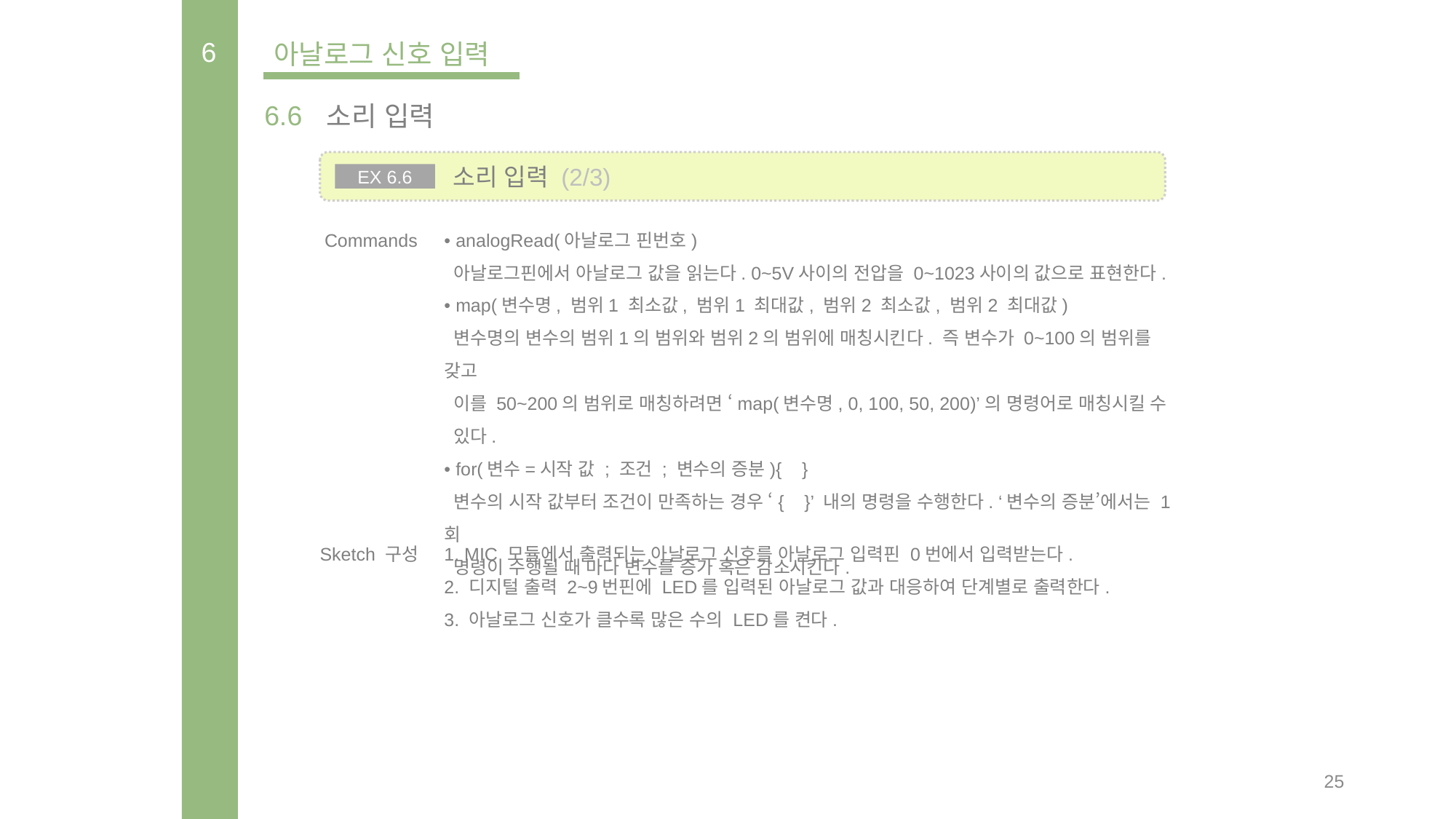

6
아날로그 신호 입력
6.6
소리 입력
                 소리 입력 (2/3)
EX 6.6
Commands
• analogRead(아날로그 핀번호)
 아날로그핀에서 아날로그 값을 읽는다. 0~5V사이의 전압을 0~1023사이의 값으로 표현한다.
• map(변수명, 범위1 최소값, 범위1 최대값, 범위2 최소값, 범위2 최대값)
 변수명의 변수의 범위1의 범위와 범위2의 범위에 매칭시킨다. 즉 변수가 0~100의 범위를 갖고
 이를 50~200의 범위로 매칭하려면 ‘map(변수명, 0, 100, 50, 200)’의 명령어로 매칭시킬 수
 있다.
• for(변수=시작 값 ; 조건 ; 변수의 증분){    }
 변수의 시작 값부터 조건이 만족하는 경우 ‘{    }’ 내의 명령을 수행한다. ‘변수의 증분’에서는 1회
 명령이 수행될 때 마다 변수를 증가 혹은 감소시킨다.
Sketch 구성
1. MIC 모듈에서 출력되는 아날로그 신호를 아날로그 입력핀 0번에서 입력받는다.
2. 디지털 출력 2~9번핀에 LED를 입력된 아날로그 값과 대응하여 단계별로 출력한다.
3. 아날로그 신호가 클수록 많은 수의 LED를 켠다.
25